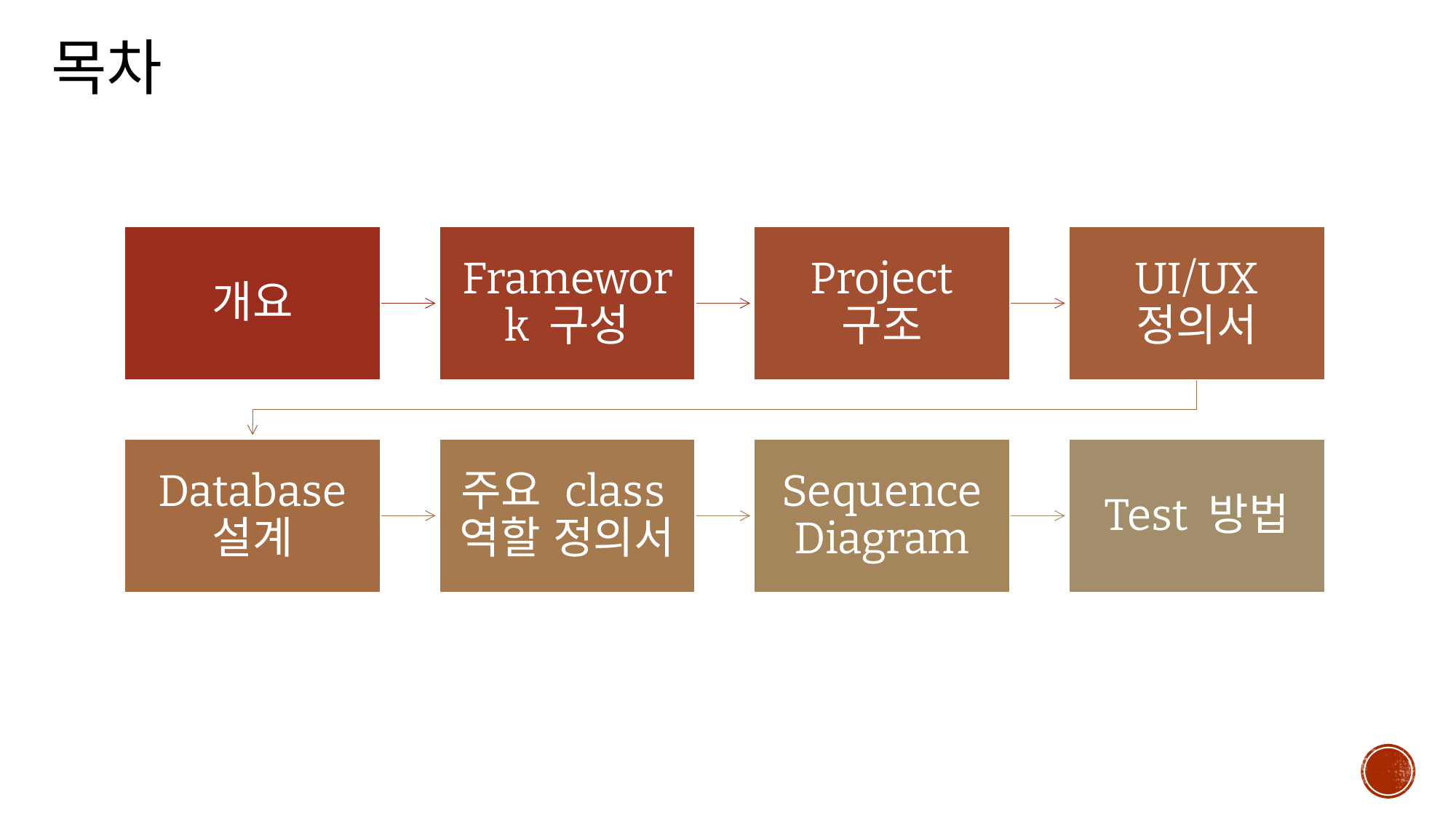

목차

개요

Framework 구성

Project 구조

UI/UX 정의서

Database 설계

주요 class  역할 정의서

Sequence Diagram
Test 방법